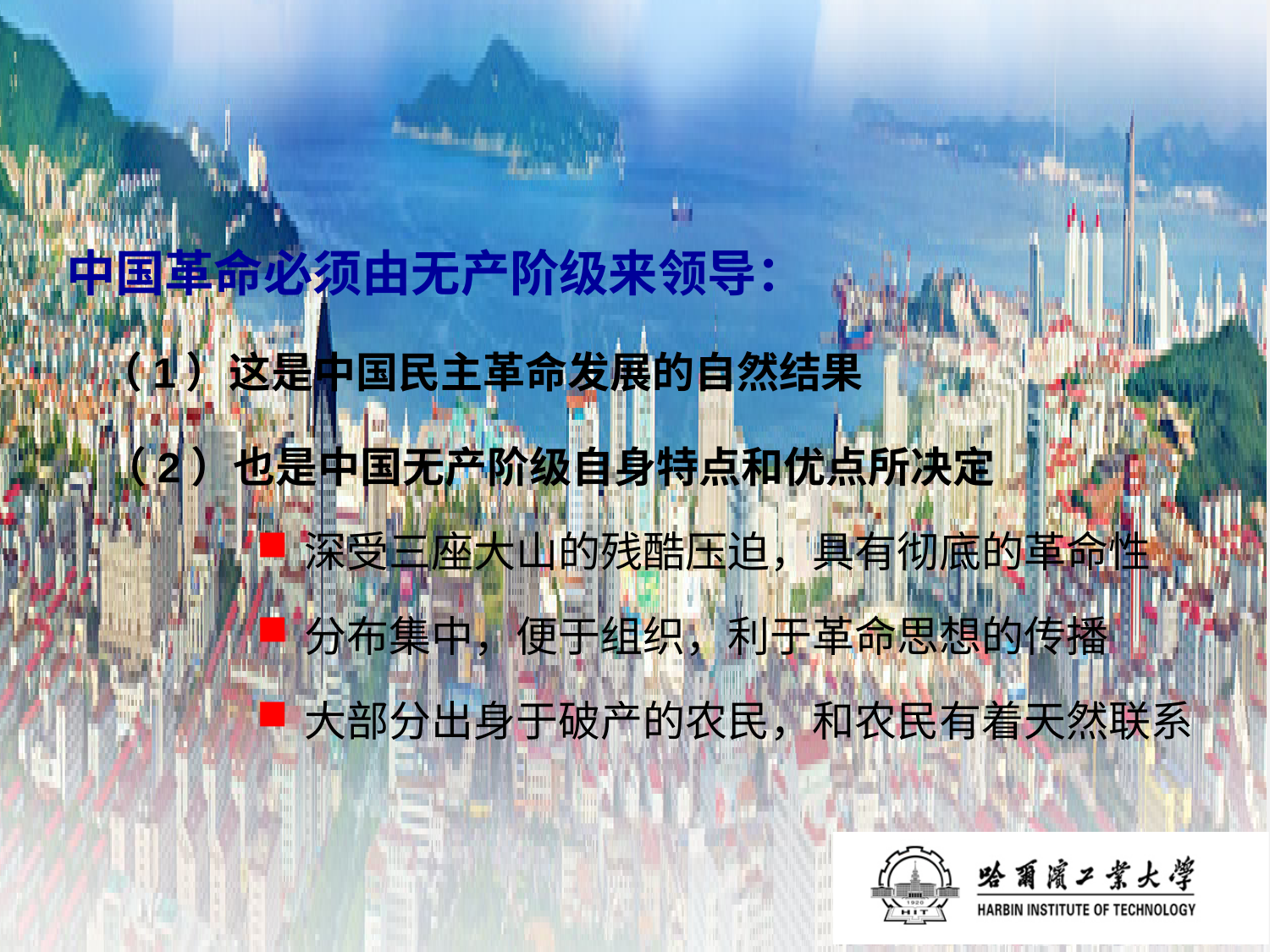

中国革命必须由无产阶级来领导：
   （1）这是中国民主革命发展的自然结果
   （2）也是中国无产阶级自身特点和优点所决定
深受三座大山的残酷压迫，具有彻底的革命性
分布集中，便于组织，利于革命思想的传播
大部分出身于破产的农民，和农民有着天然联系